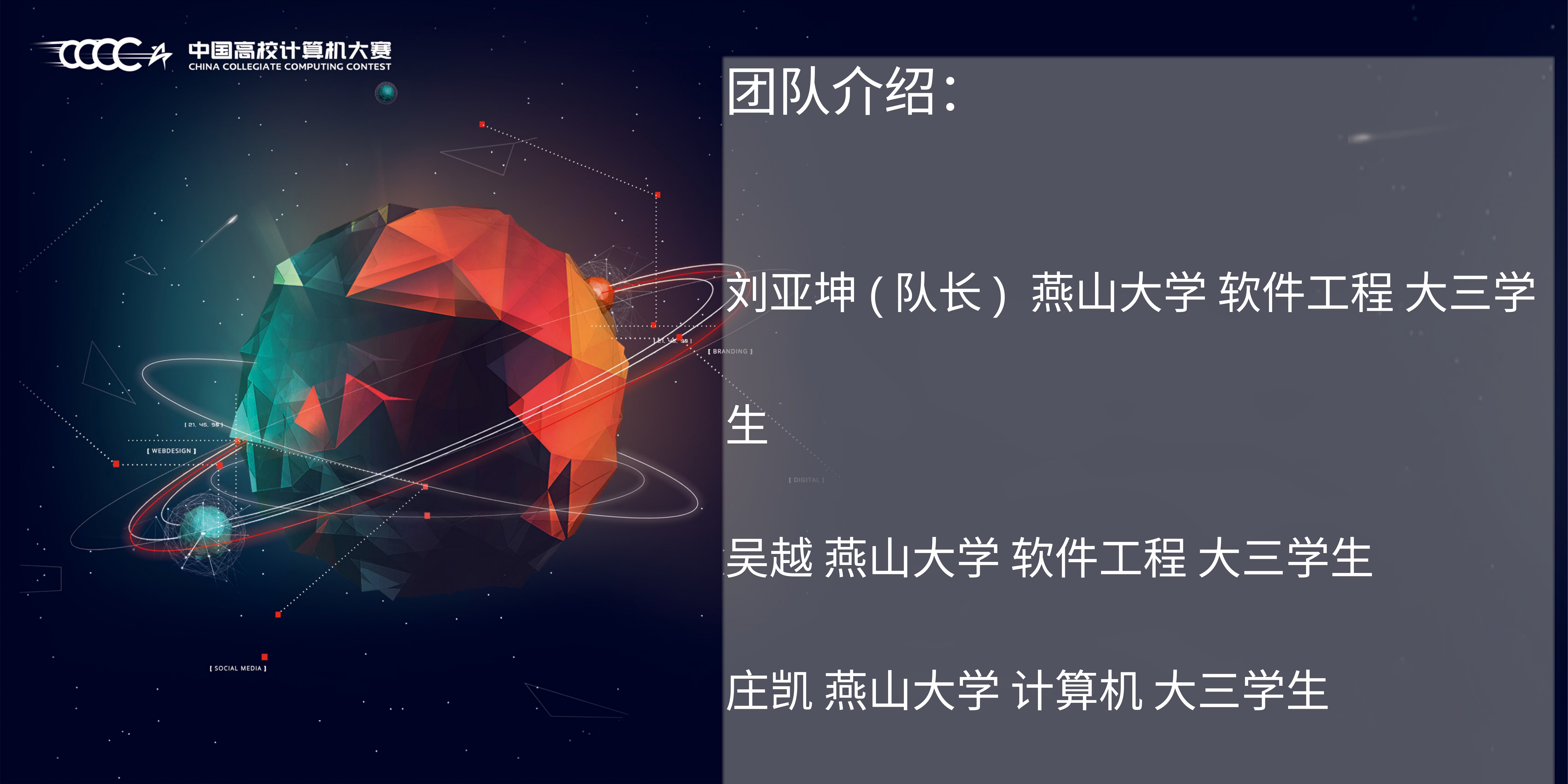

团队介绍：

刘亚坤(队长) 燕山大学 软件工程 大三学生
吴越 燕山大学 软件工程 大三学生
庄凯 燕山大学 计算机 大三学生